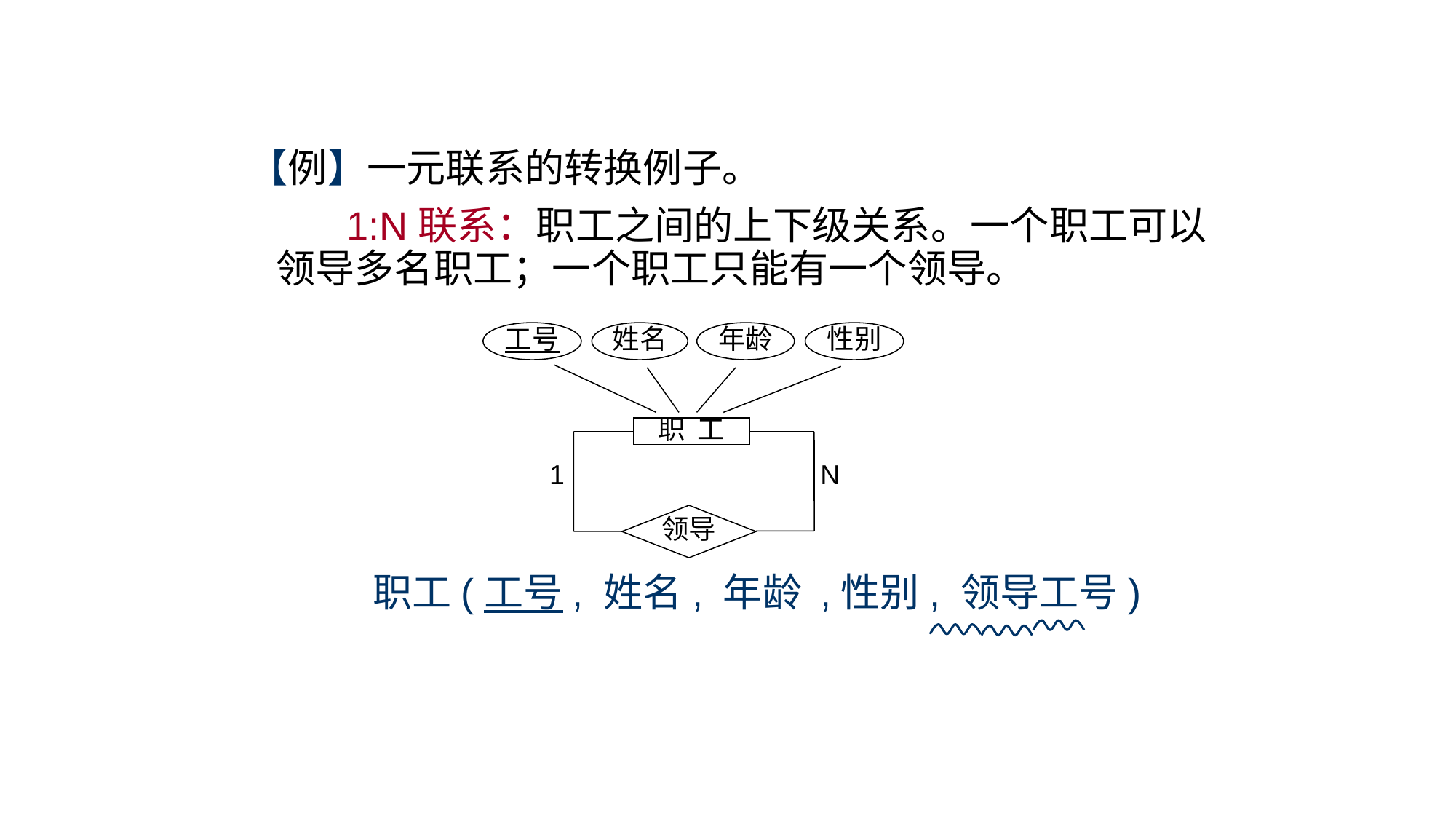

【例】一元联系的转换例子。
         1:N联系：职工之间的上下级关系。一个职工可以领导多名职工；一个职工只能有一个领导。
工号
姓名
年龄
性别

职  工

1
N
领导

      职工(工号, 姓名, 年龄 ,性别, 领导工号)

34